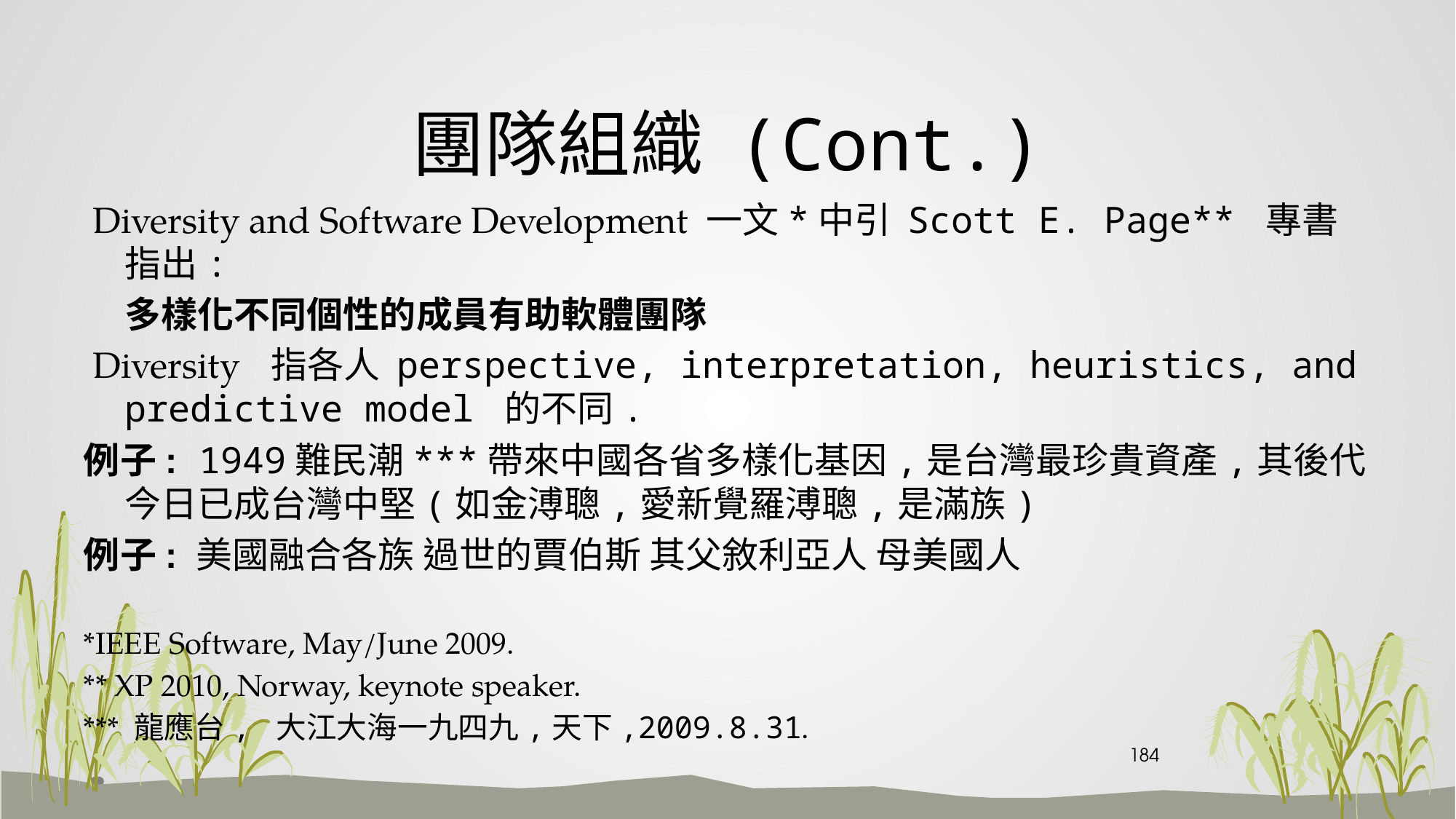

# 團隊組織 (Cont.)
 Diversity and Software Development 一文*中引 Scott E. Page** 專書指出:
    多樣化不同個性的成員有助軟體團隊
 Diversity 指各人 perspective, interpretation, heuristics, and predictive model 的不同.
例子: 1949難民潮***帶來中國各省多樣化基因,是台灣最珍貴資產,其後代今日已成台灣中堅(如金溥聰,愛新覺羅溥聰,是滿族)
例子: 美國融合各族 過世的賈伯斯 其父敘利亞人 母美國人

*IEEE Software, May/June 2009.
** XP 2010, Norway, keynote speaker.
*** 龍應台, 大江大海一九四九,天下,2009.8.31.
184